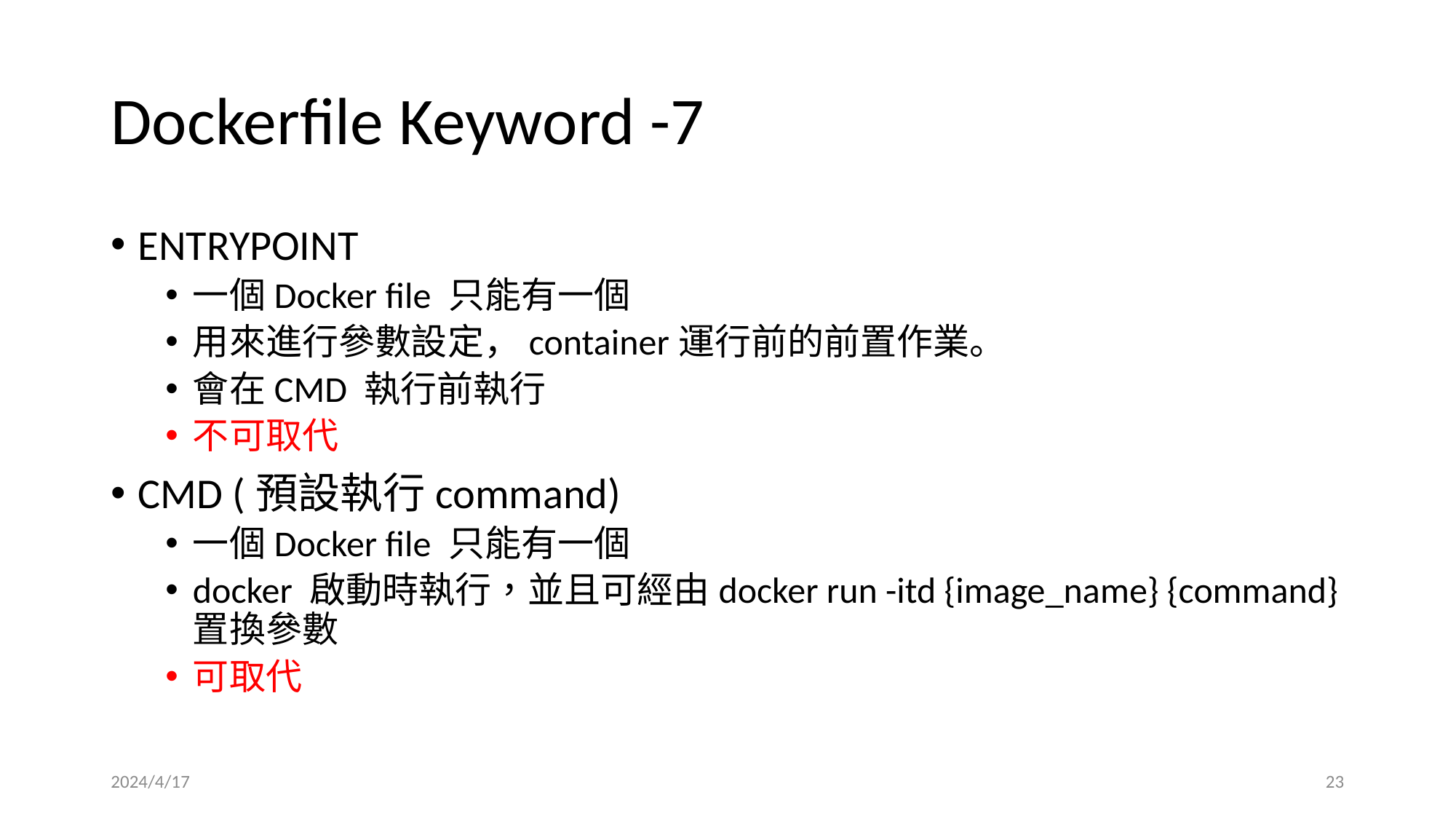

# Dockerfile Keyword -7
ENTRYPOINT
一個Docker file 只能有一個
用來進行參數設定，container運行前的前置作業。
會在CMD 執行前執行
不可取代
CMD (預設執行command)
一個Docker file 只能有一個
docker 啟動時執行，並且可經由docker run -itd {image_name} {command}置換參數
可取代
2024/4/17
23